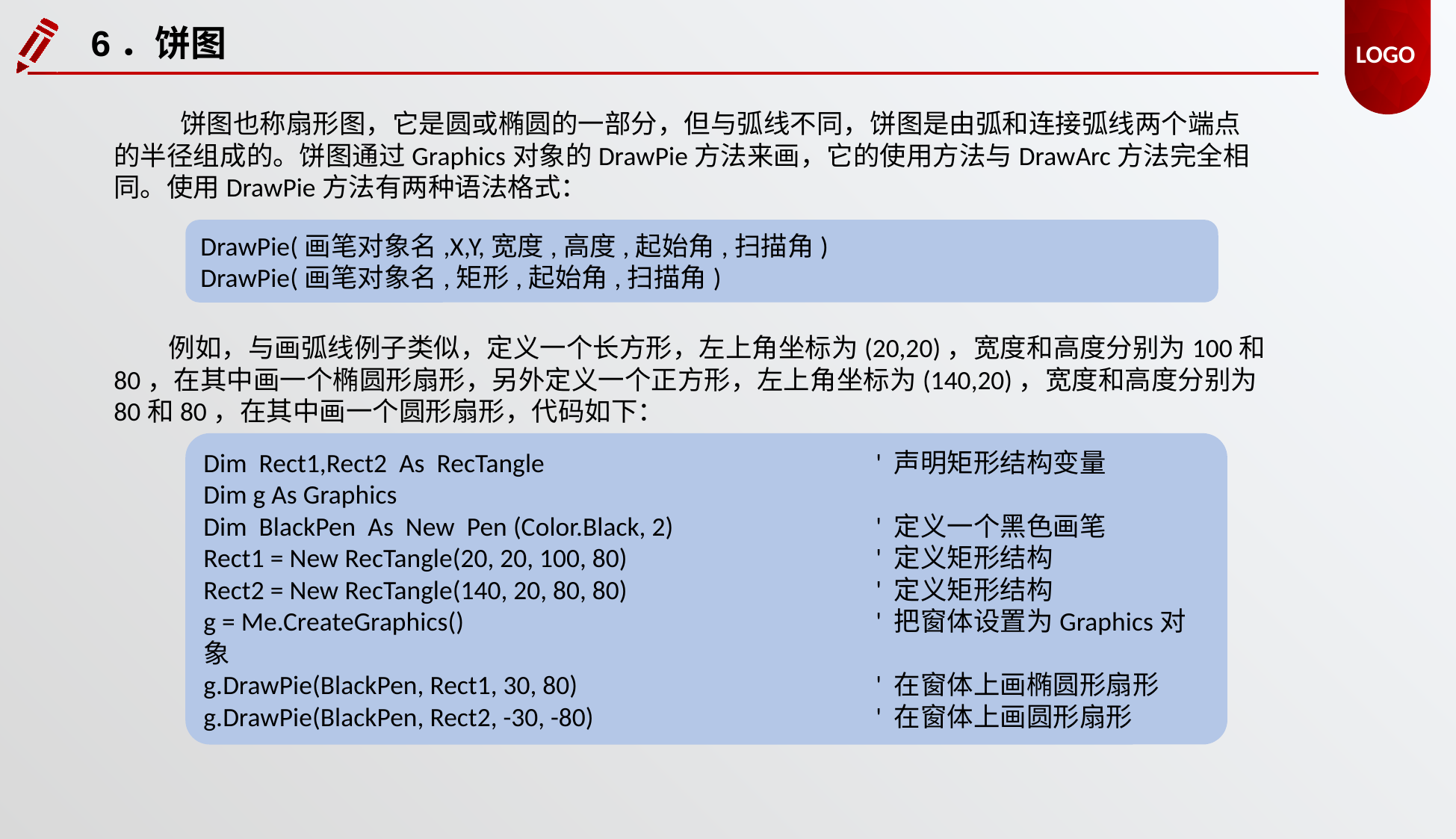

6．饼图
饼图也称扇形图，它是圆或椭圆的一部分，但与弧线不同，饼图是由弧和连接弧线两个端点的半径组成的。饼图通过Graphics对象的DrawPie方法来画，它的使用方法与DrawArc方法完全相同。使用DrawPie方法有两种语法格式：
DrawPie(画笔对象名,X,Y,宽度,高度,起始角,扫描角)
DrawPie(画笔对象名,矩形,起始角,扫描角)
例如，与画弧线例子类似，定义一个长方形，左上角坐标为(20,20)，宽度和高度分别为100和80，在其中画一个椭圆形扇形，另外定义一个正方形，左上角坐标为(140,20)，宽度和高度分别为80和80，在其中画一个圆形扇形，代码如下：
Dim  Rect1,Rect2  As  RecTangle			' 声明矩形结构变量
Dim g As Graphics
Dim  BlackPen  As  New  Pen (Color.Black, 2)		' 定义一个黑色画笔
Rect1 = New RecTangle(20, 20, 100, 80)			' 定义矩形结构
Rect2 = New RecTangle(140, 20, 80, 80)			' 定义矩形结构
g = Me.CreateGraphics()				' 把窗体设置为Graphics对象
g.DrawPie(BlackPen, Rect1, 30, 80)			' 在窗体上画椭圆形扇形
g.DrawPie(BlackPen, Rect2, -30, -80)			' 在窗体上画圆形扇形